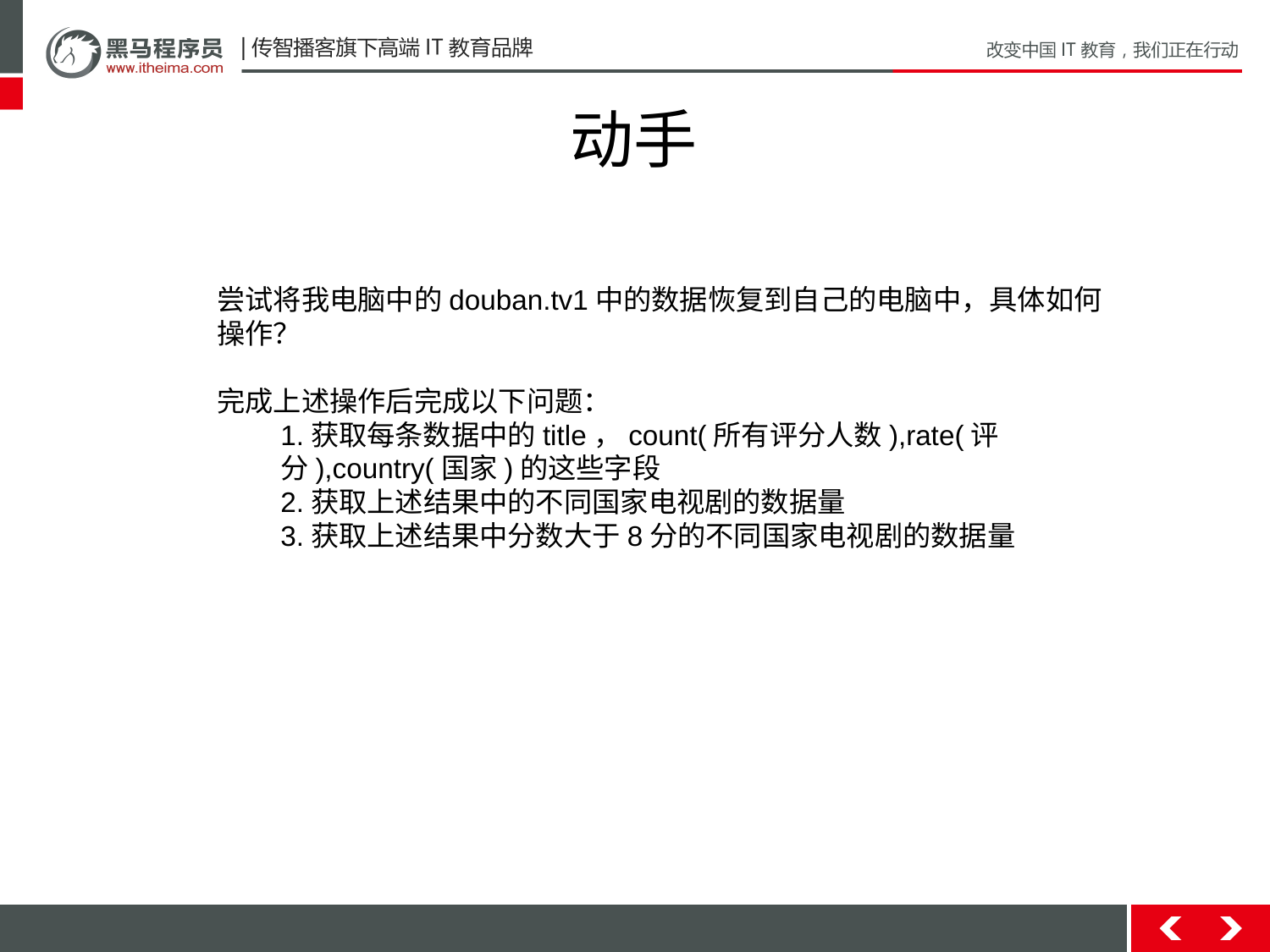

# 动手
尝试将我电脑中的douban.tv1中的数据恢复到自己的电脑中，具体如何操作？

完成上述操作后完成以下问题：
1.获取每条数据中的title，count(所有评分人数),rate(评分),country(国家)的这些字段
2.获取上述结果中的不同国家电视剧的数据量
3.获取上述结果中分数大于8分的不同国家电视剧的数据量